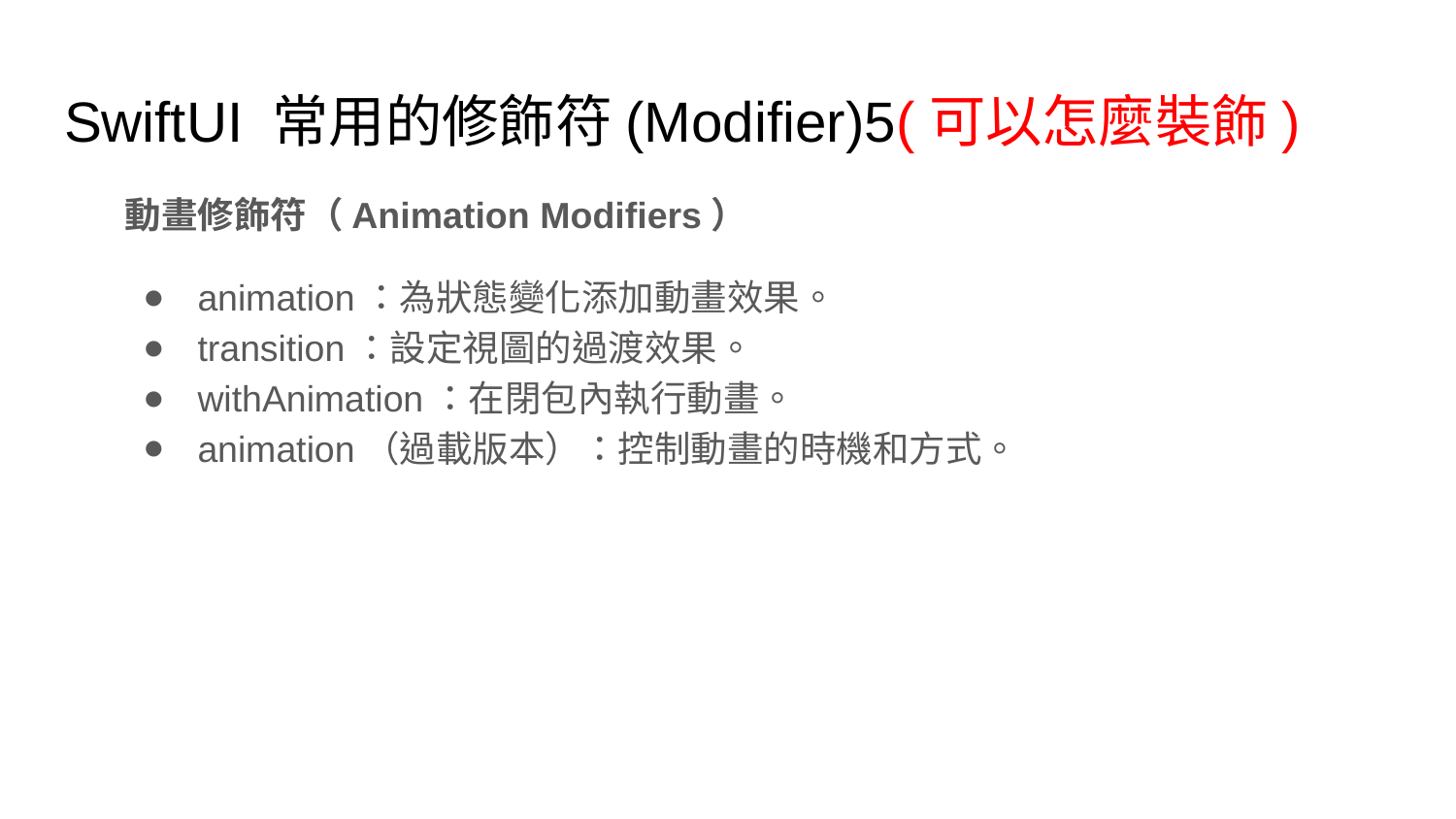

# SwiftUI 常用的修飾符(Modifier)5(可以怎麼裝飾)
動畫修飾符（Animation Modifiers）
animation：為狀態變化添加動畫效果。
transition：設定視圖的過渡效果。
withAnimation：在閉包內執行動畫。
animation（過載版本）：控制動畫的時機和方式。